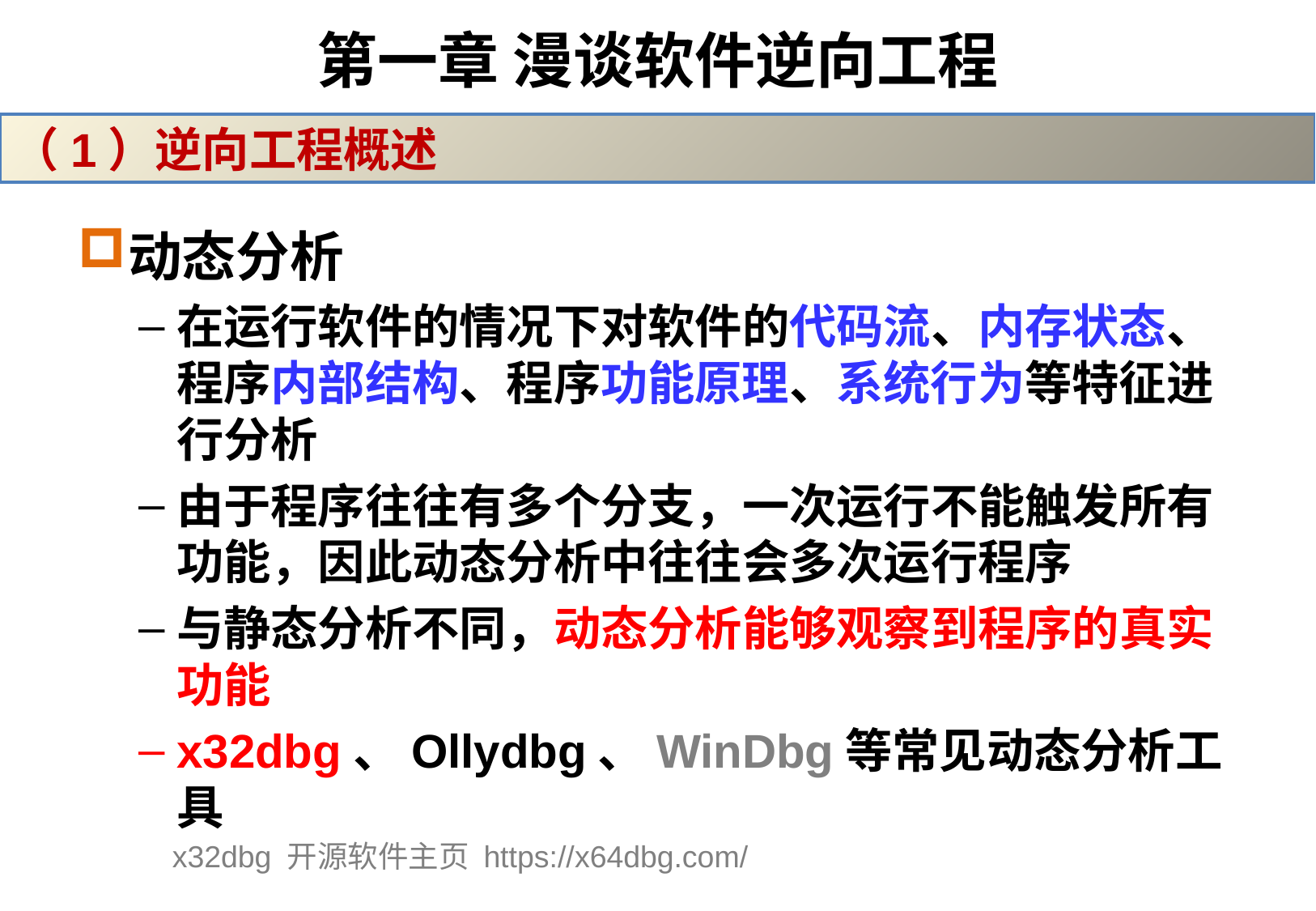

# 第一章 漫谈软件逆向工程
（1）逆向工程概述
动态分析
在运行软件的情况下对软件的代码流、内存状态、程序内部结构、程序功能原理、系统行为等特征进行分析
由于程序往往有多个分支，一次运行不能触发所有功能，因此动态分析中往往会多次运行程序
与静态分析不同，动态分析能够观察到程序的真实功能
x32dbg、Ollydbg、WinDbg等常见动态分析工具

x32dbg 开源软件主页 https://x64dbg.com/